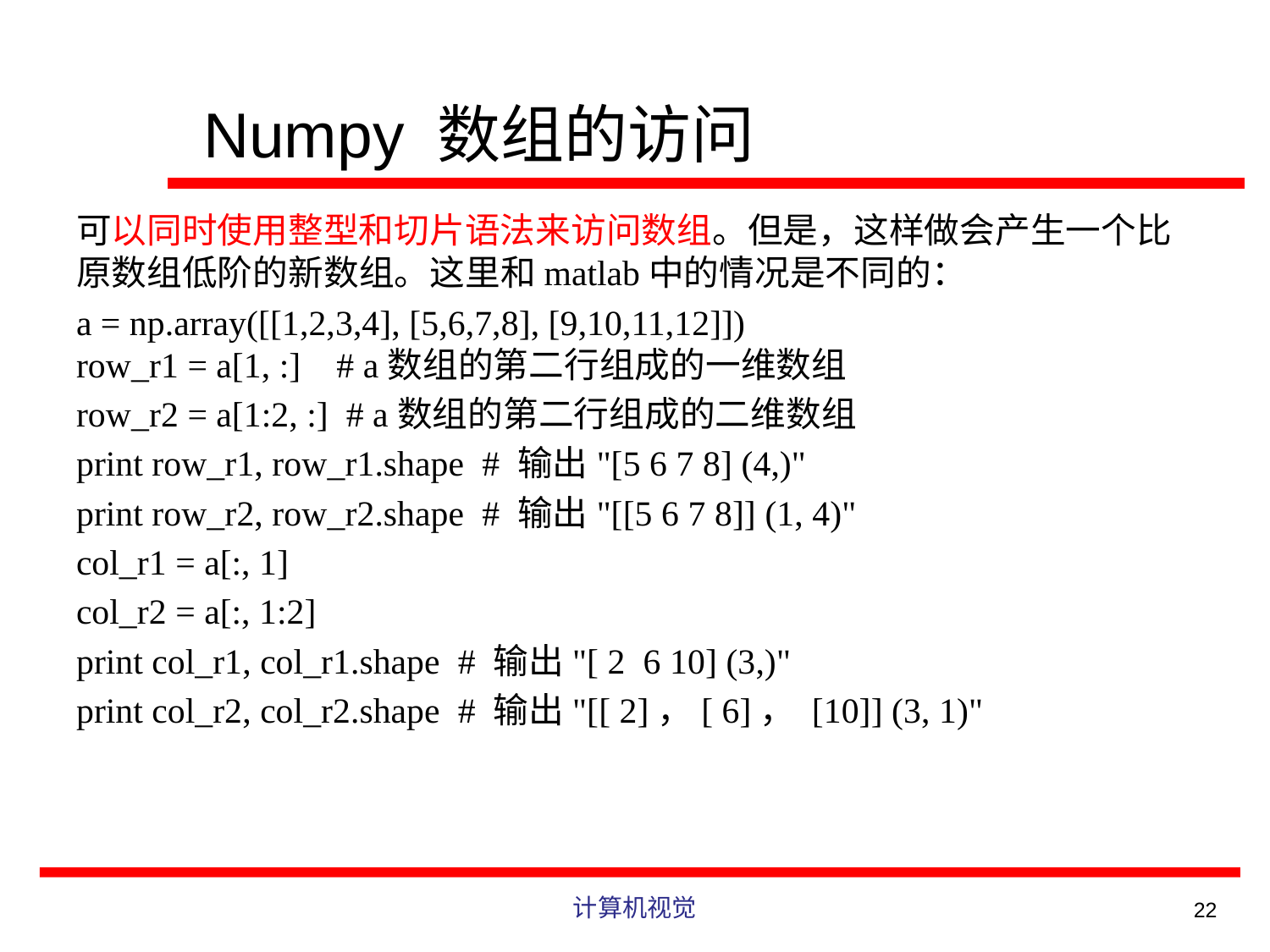

# Numpy 数组的访问
可以同时使用整型和切片语法来访问数组。但是，这样做会产生一个比原数组低阶的新数组。这里和matlab中的情况是不同的：
a = np.array([[1,2,3,4], [5,6,7,8], [9,10,11,12]])
row_r1 = a[1, :]    # a数组的第二行组成的一维数组
row_r2 = a[1:2, :]  # a数组的第二行组成的二维数组
print row_r1, row_r1.shape  # 输出"[5 6 7 8] (4,)"
print row_r2, row_r2.shape  # 输出"[[5 6 7 8]] (1, 4)"
col_r1 = a[:, 1]
col_r2 = a[:, 1:2]
print col_r1, col_r1.shape  # 输出"[ 2  6 10] (3,)"
print col_r2, col_r2.shape  # 输出"[[ 2]，[ 6]， [10]] (3, 1)"
计算机视觉
22